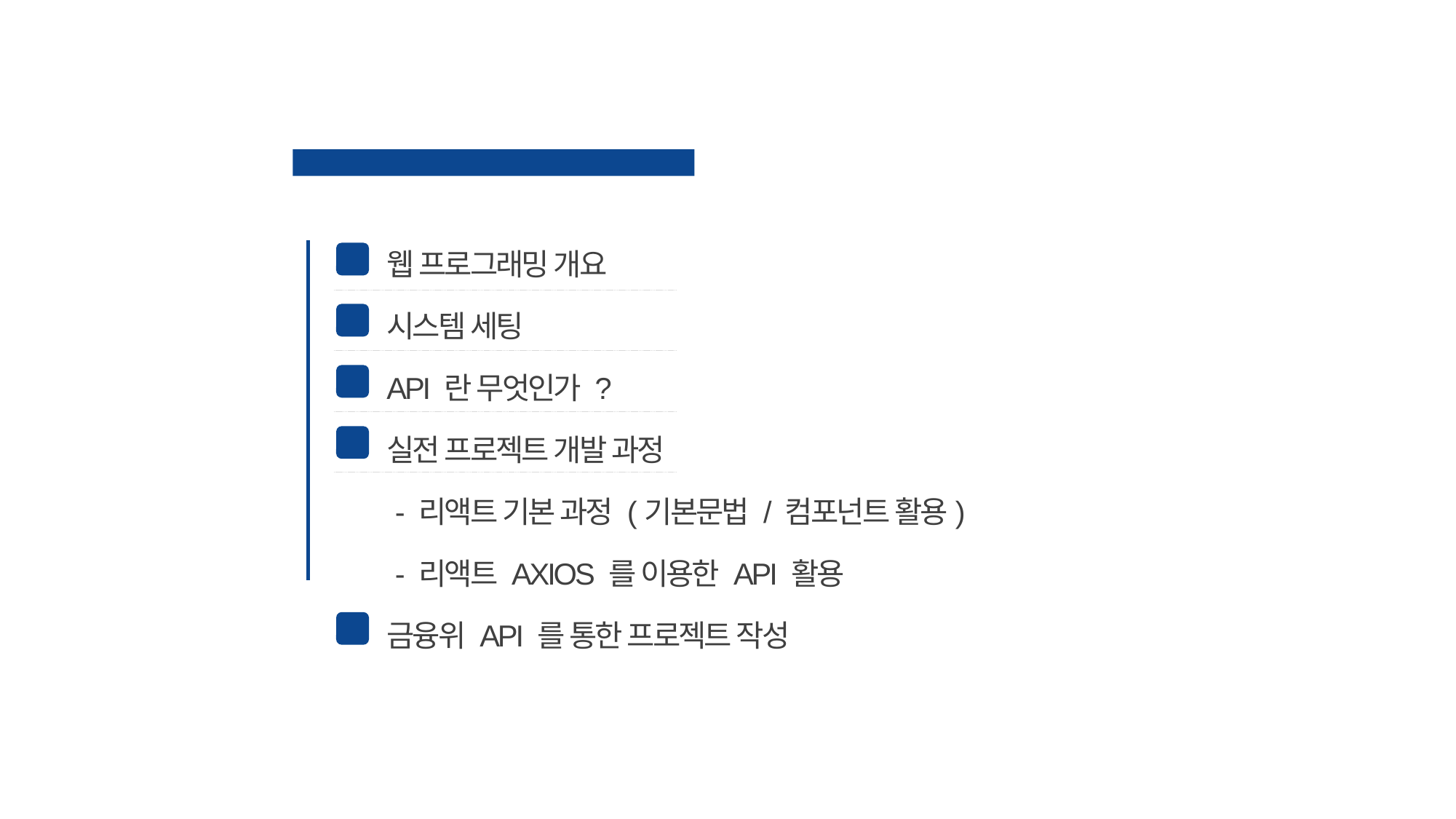

2021 보험 활용 개발과정
웹 프로그래밍 개요
시스템 세팅
API 란 무엇인가 ?
실전 프로젝트 개발 과정
 - 리액트 기본 과정 (기본문법 / 컴포넌트 활용)
 - 리액트 AXIOS 를 이용한 API 활용
금융위 API 를 통한 프로젝트 작성
01
02
03
04
05